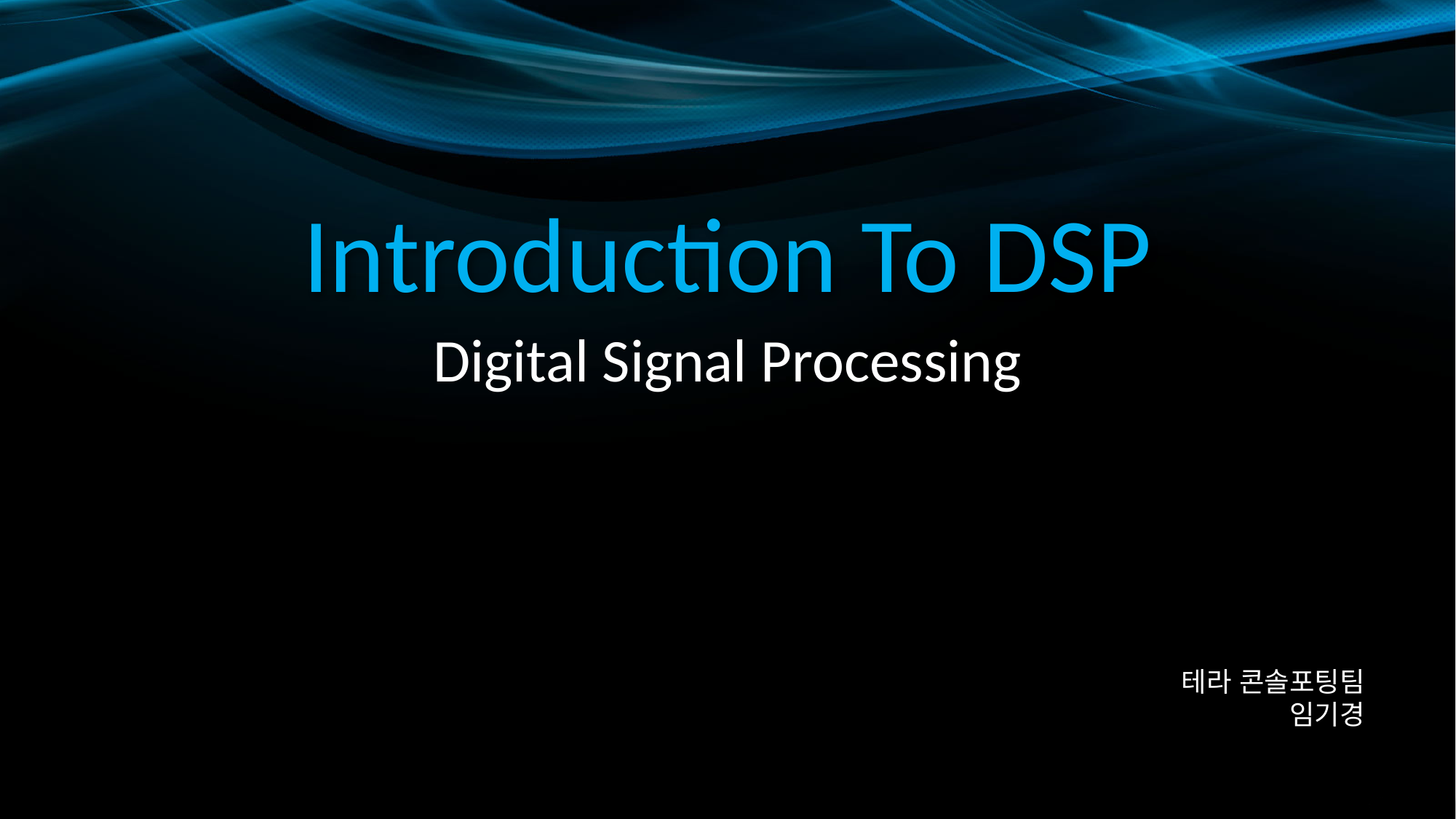

# Introduction To DSP
Digital Signal Processing
테라 콘솔포팅팀
임기경